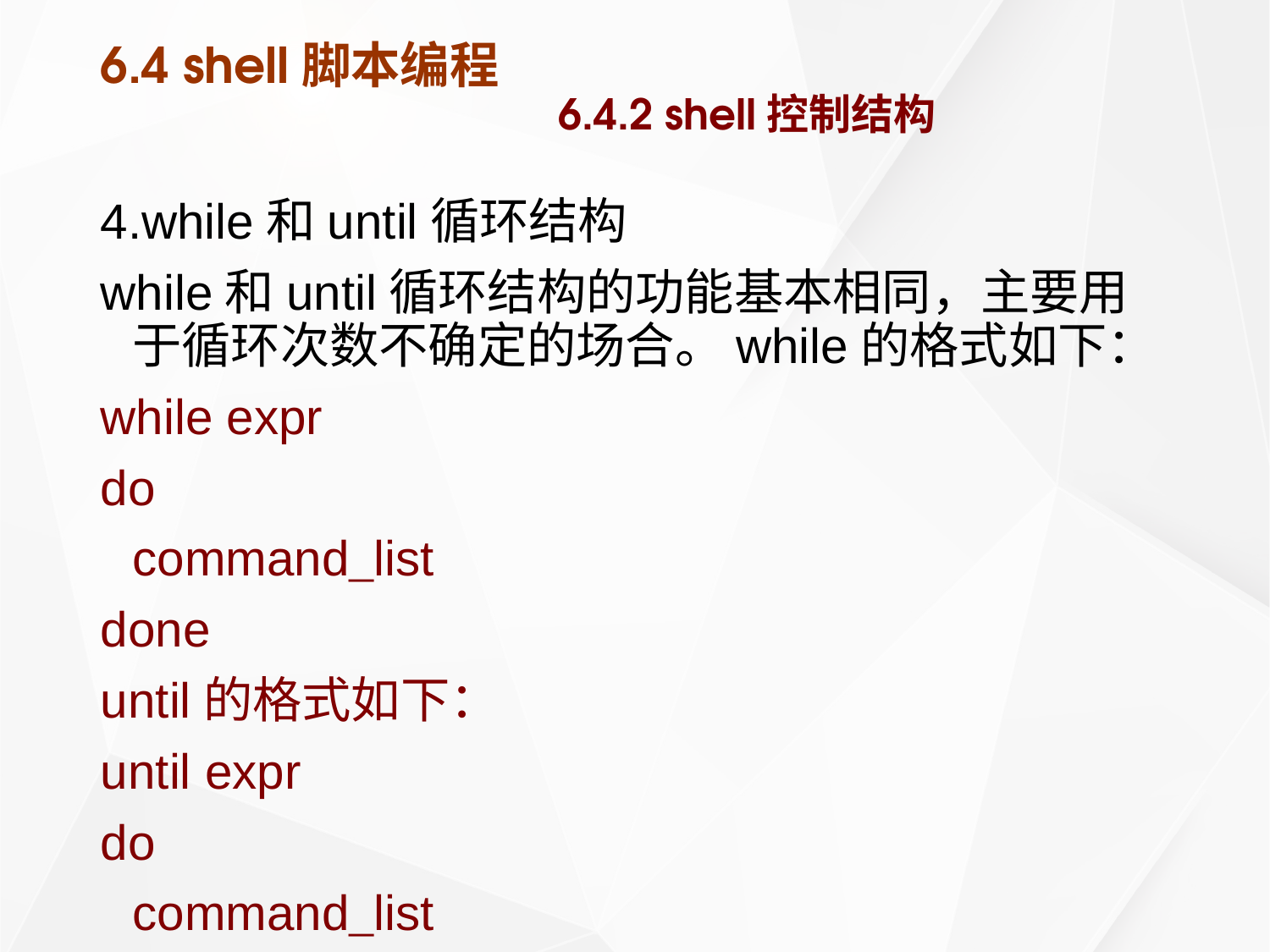

# 6.4 shell脚本编程 6.4.2 shell控制结构
4.while和until循环结构
while和until循环结构的功能基本相同，主要用于循环次数不确定的场合。while的格式如下：
while expr
do
	command_list
done
until的格式如下：
until expr
do
	command_list
done